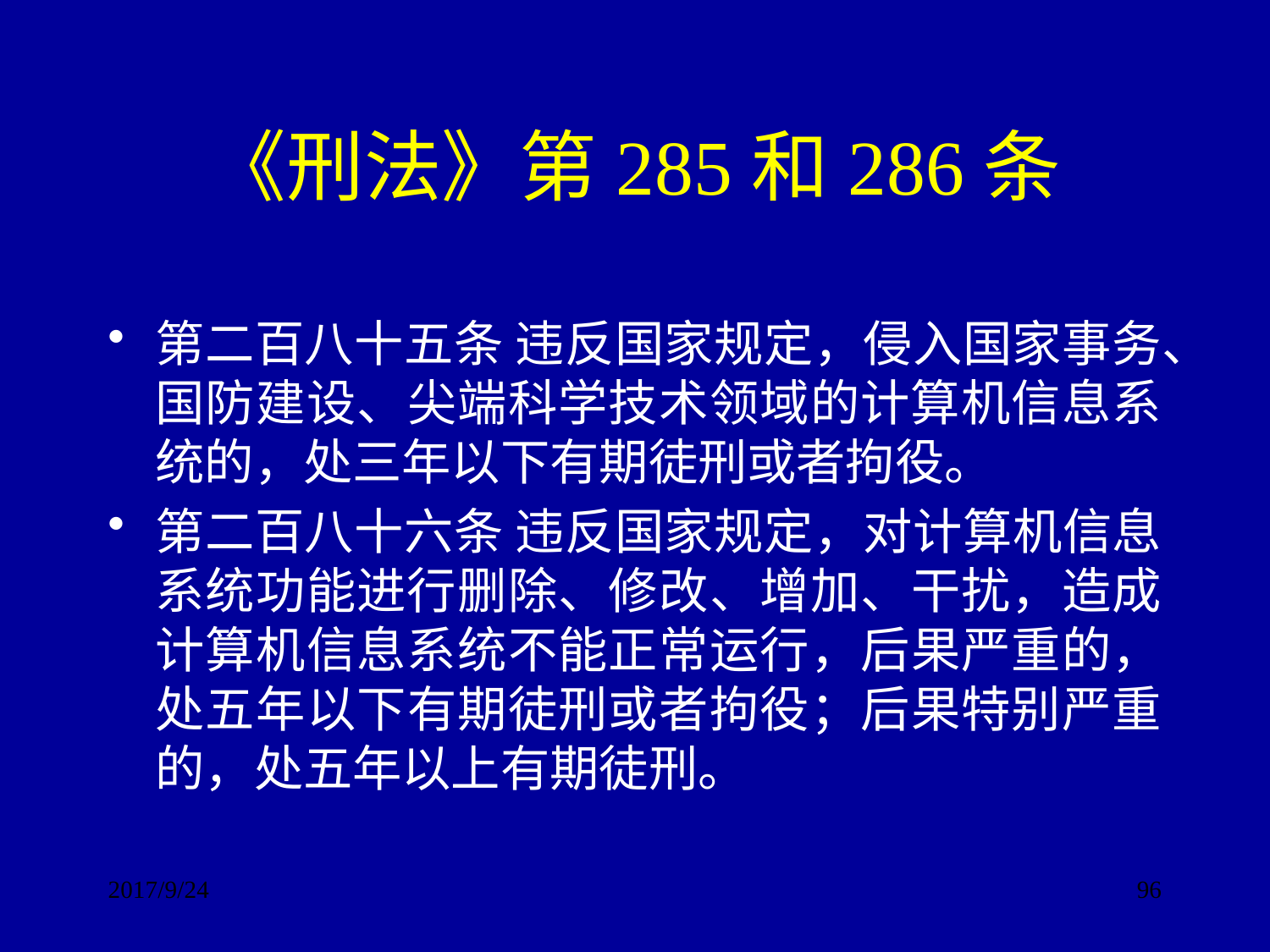

# 《刑法》第285和286条
第二百八十五条 违反国家规定，侵入国家事务、国防建设、尖端科学技术领域的计算机信息系统的，处三年以下有期徒刑或者拘役。
第二百八十六条 违反国家规定，对计算机信息系统功能进行删除、修改、增加、干扰，造成计算机信息系统不能正常运行，后果严重的，处五年以下有期徒刑或者拘役；后果特别严重的，处五年以上有期徒刑。
2017/9/24
96